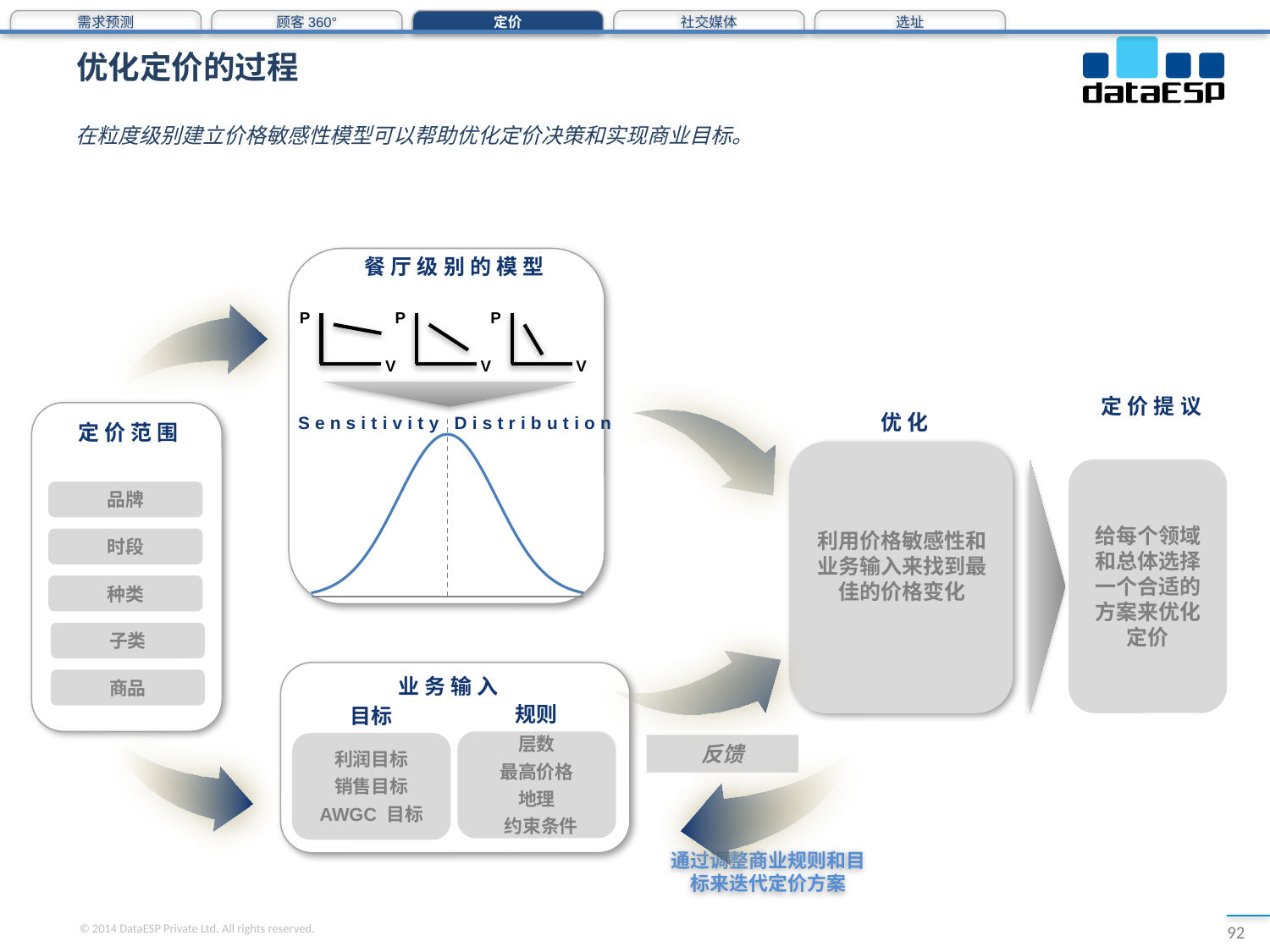

需求预测
顾客360°

定价
社交媒体
选址
# 优化定价的过程
在粒度级别建立价格敏感性模型可以帮助优化定价决策和实现商业目标。
餐厅级别的模型

P
P
P
V
V
V

定价提议

定价范围
品牌
时段
种类
子类
商品
优化
Sensitivity Distribution

### Chart

| Category |  |
|---|---|
给每个领域和总体选择一个合适的方案来优化定价
利用价格敏感性和业务输入来找到最佳的价格变化

业务输入
规则
目标
层数
最高价格
地理
 约束条件

利润目标
销售目标
AWGC 目标
反馈

通过调整商业规则和目标来迭代定价方案